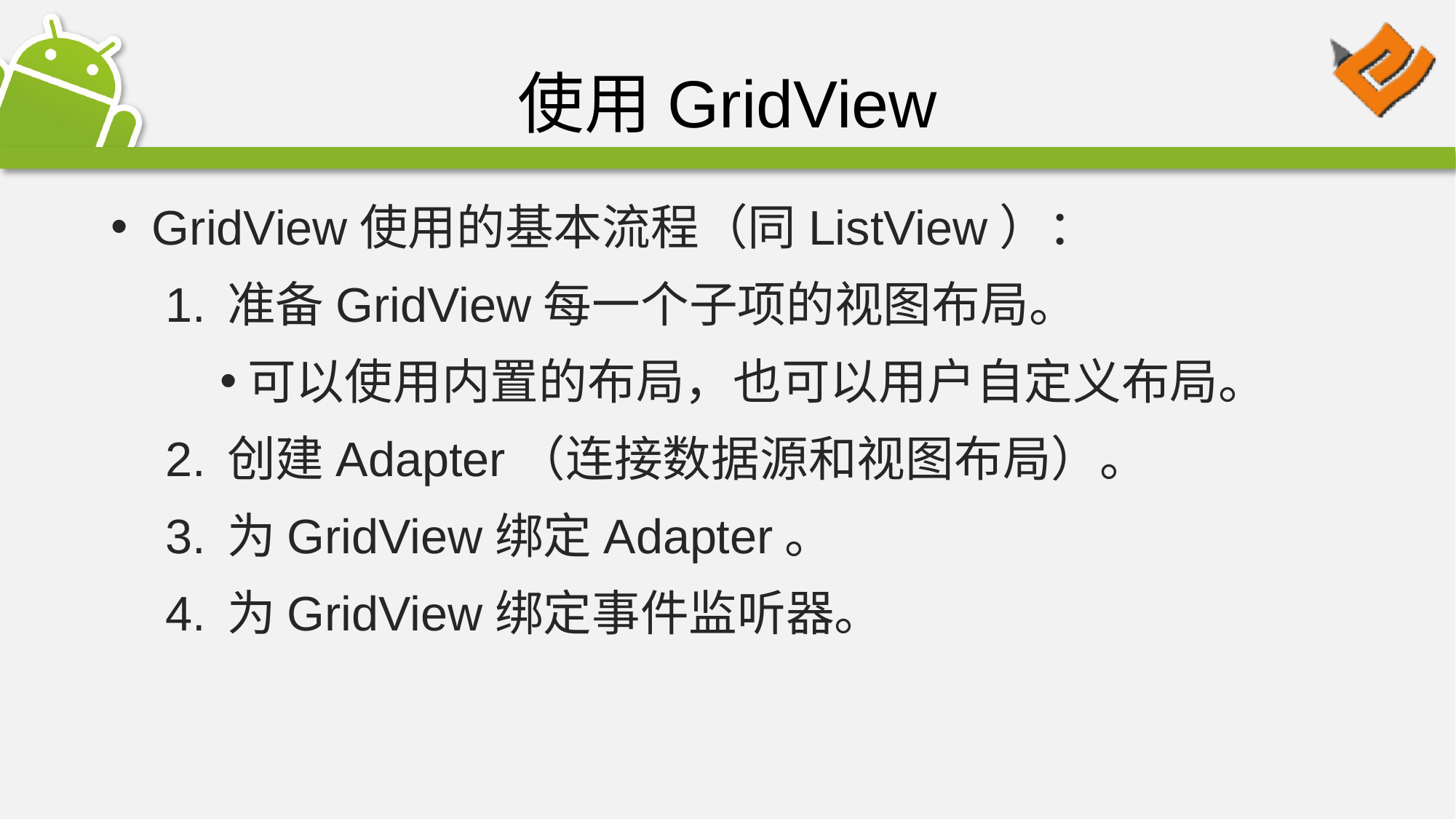

# 使用GridView
GridView使用的基本流程（同ListView）：
准备GridView每一个子项的视图布局。
可以使用内置的布局，也可以用户自定义布局。
创建Adapter（连接数据源和视图布局）。
为GridView绑定Adapter。
为GridView绑定事件监听器。